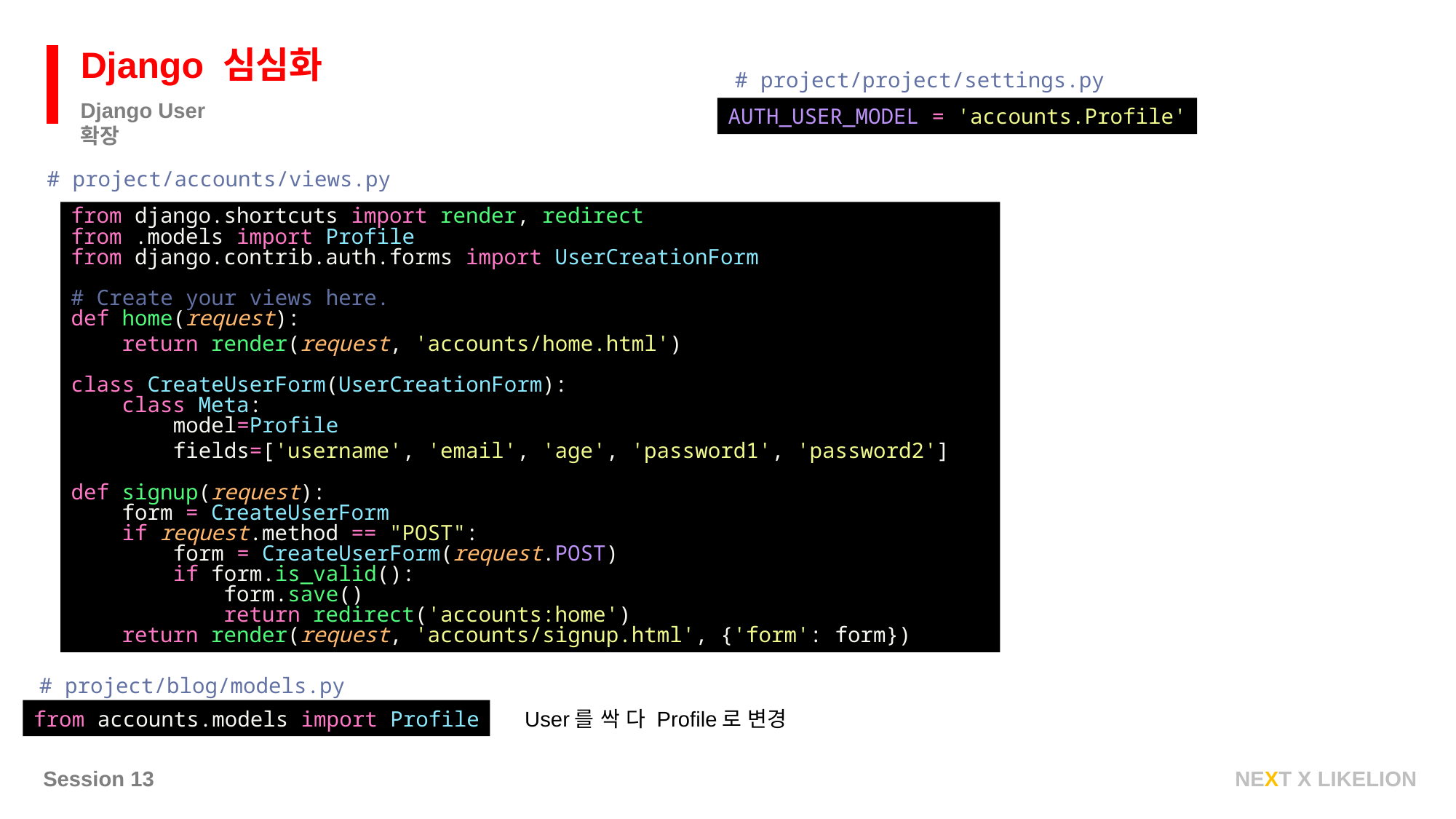

Django 심심화

# project/project/settings.py
Django User 확장
AUTH_USER_MODEL = 'accounts.Profile'
# project/accounts/views.py
from django.shortcuts import render, redirect
from .models import Profile
from django.contrib.auth.forms import UserCreationForm

# Create your views here.
def home(request):
    return render(request, 'accounts/home.html')

class CreateUserForm(UserCreationForm):
    class Meta:
        model=Profile
        fields=['username', 'email', 'age', 'password1', 'password2']

def signup(request):
    form = CreateUserForm
    if request.method == "POST":
        form = CreateUserForm(request.POST)
        if form.is_valid():
            form.save()
            return redirect('accounts:home')
    return render(request, 'accounts/signup.html', {'form': form})
# project/blog/models.py
from accounts.models import Profile
User를 싹 다 Profile로 변경
Session 13
NEXT X LIKELION